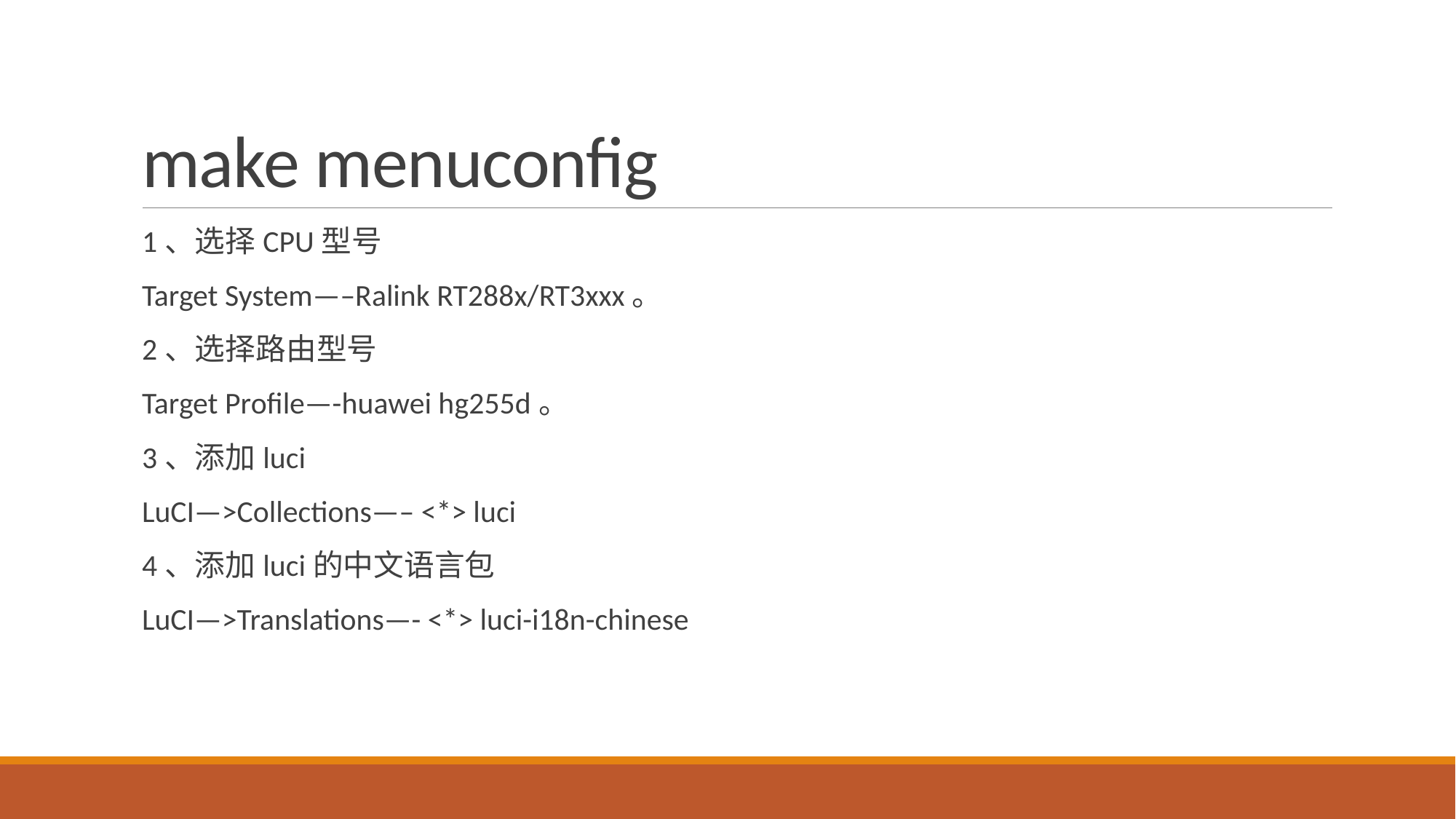

# make menuconfig
1、选择CPU型号
Target System—–Ralink RT288x/RT3xxx。
2、选择路由型号
Target Profile—-huawei hg255d。
3、添加luci
LuCI—>Collections—– <*> luci
4、添加luci的中文语言包
LuCI—>Translations—- <*> luci-i18n-chinese